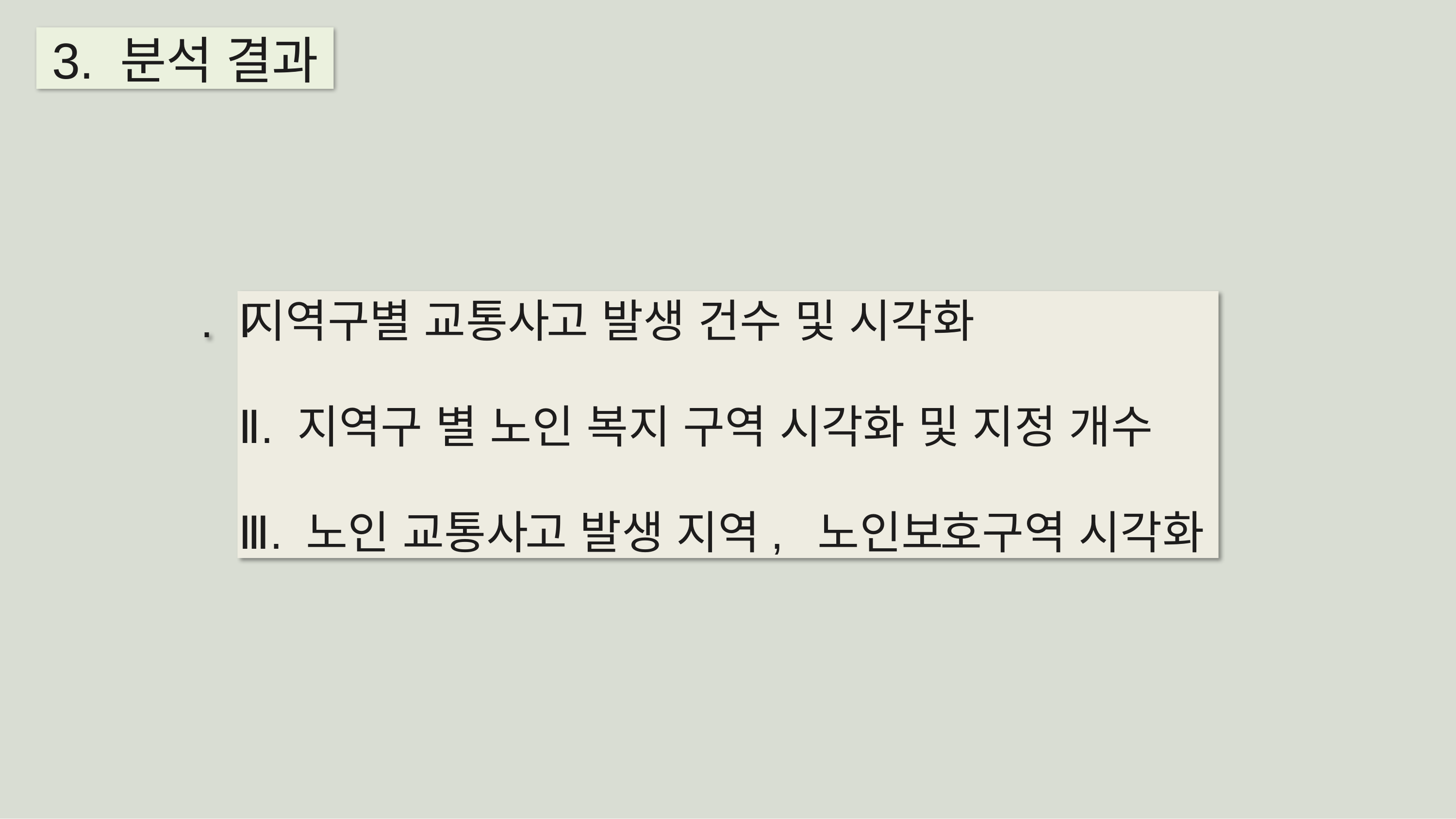

3. 분석 결과
Ⅰ    .  지역구별 교통사고 발생 건수 및 시각화

Ⅱ. 지역구 별 노인 복지 구역 시각화 및 지정 개수

Ⅲ. 노인 교통사고 발생 지역,  노인보호구역 시각화